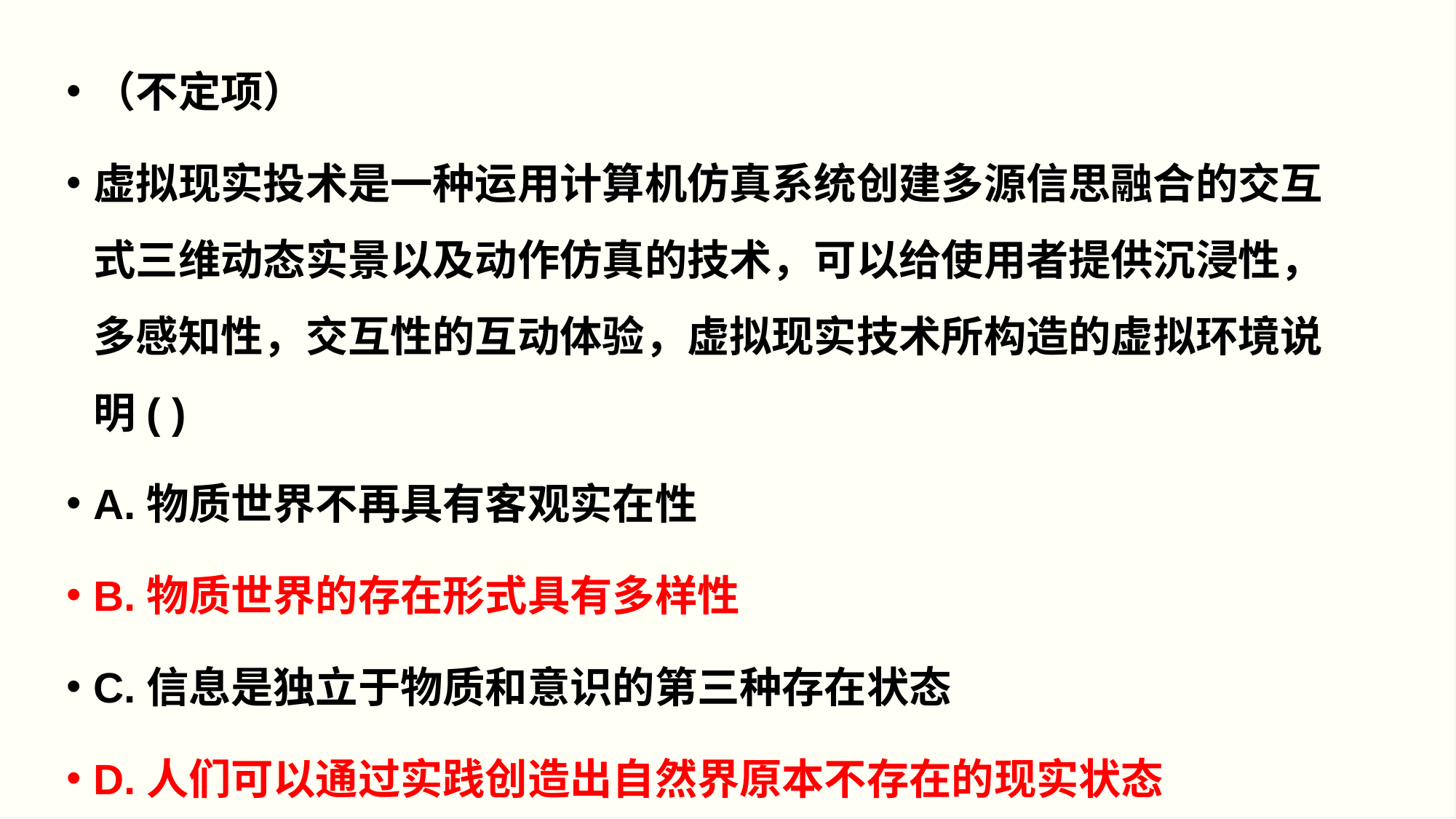

（不定项）
虚拟现实投术是一种运用计算机仿真系统创建多源信思融合的交互式三维动态实景以及动作仿真的技术，可以给使用者提供沉浸性，多感知性，交互性的互动体验，虚拟现实技术所构造的虚拟环境说明( )
A.物质世界不再具有客观实在性
B.物质世界的存在形式具有多样性
C.信息是独立于物质和意识的第三种存在状态
D.人们可以通过实践创造出自然界原本不存在的现实状态